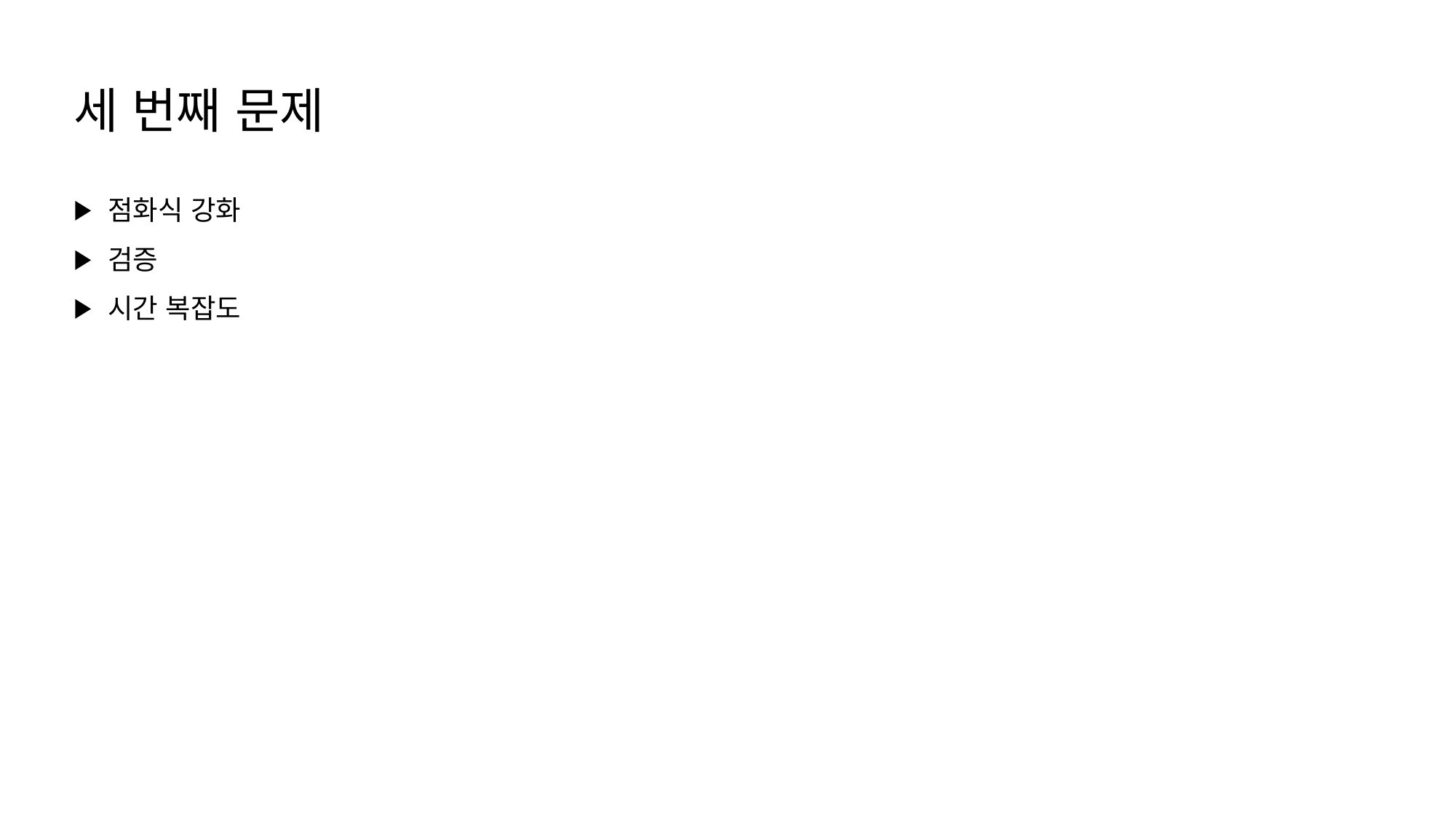

세 번째 문제
점화식 강화
검증
시간 복잡도